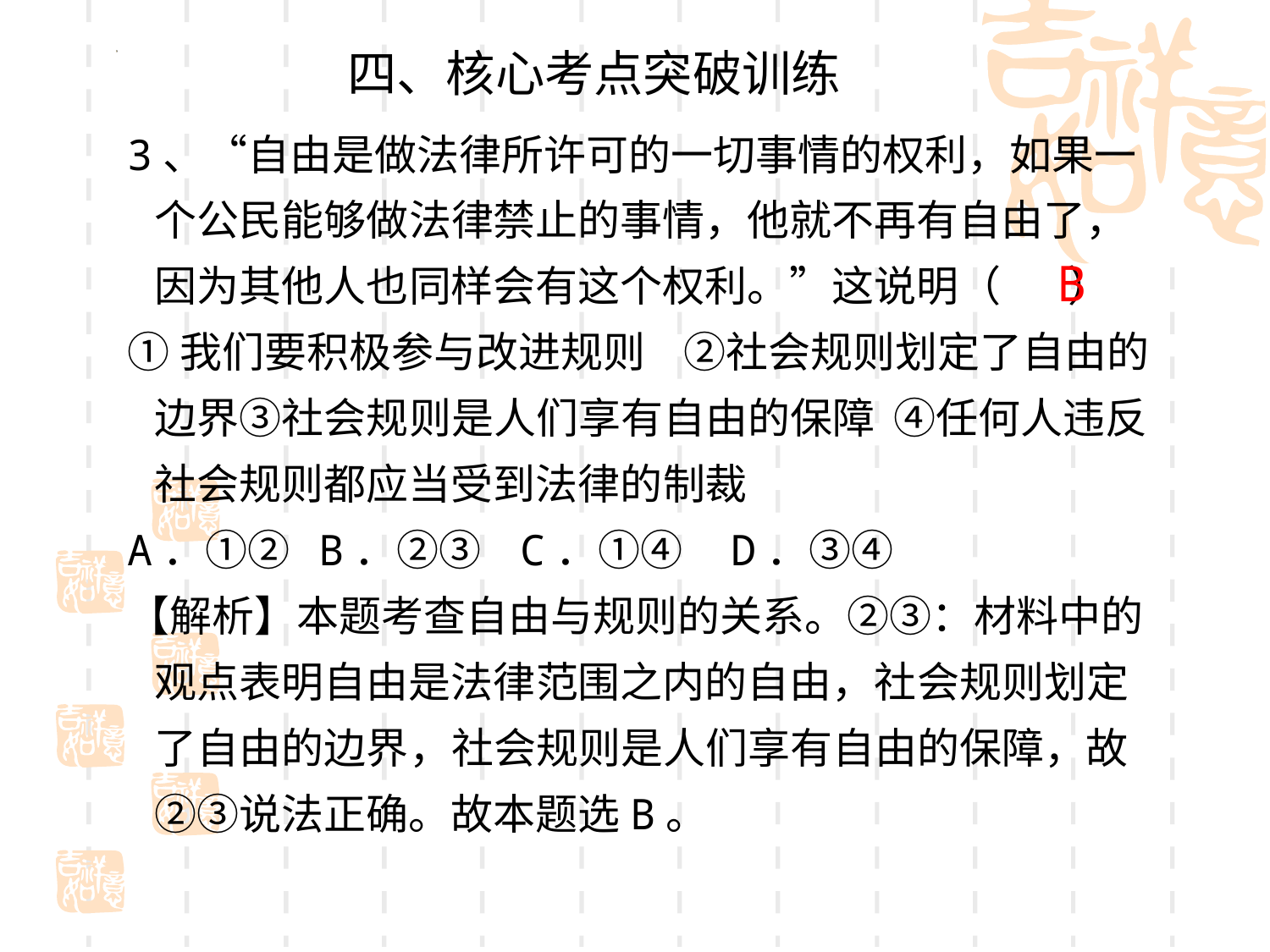

四、核心考点突破训练
3、“自由是做法律所许可的一切事情的权利，如果一个公民能够做法律禁止的事情，他就不再有自由了，因为其他人也同样会有这个权利。”这说明（       ）
①我们要积极参与改进规则    ②社会规则划定了自由的边界③社会规则是人们享有自由的保障  ④任何人违反社会规则都应当受到法律的制裁
A．①②  B．②③   C．①④    D．③④
【解析】本题考查自由与规则的关系。②③：材料中的观点表明自由是法律范围之内的自由，社会规则划定了自由的边界，社会规则是人们享有自由的保障，故②③说法正确。故本题选B。
B